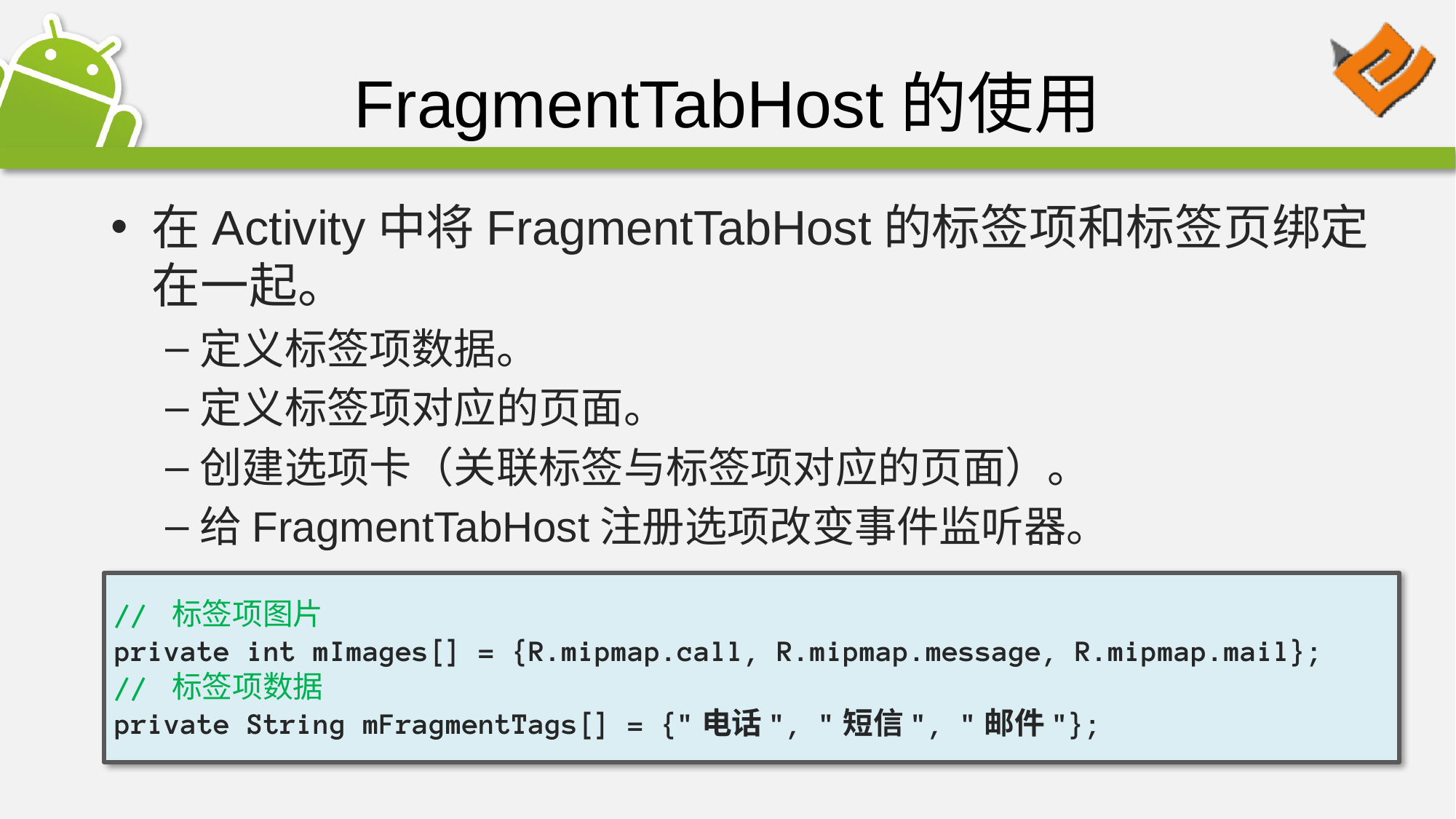

# FragmentTabHost的使用
在Activity中将FragmentTabHost的标签项和标签页绑定在一起。
定义标签项数据。
定义标签项对应的页面。
创建选项卡（关联标签与标签项对应的页面）。
给FragmentTabHost注册选项改变事件监听器。
// 标签项图片
private int mImages[] = {R.mipmap.call, R.mipmap.message, R.mipmap.mail};
// 标签项数据
private String mFragmentTags[] = {"电话", "短信", "邮件"};